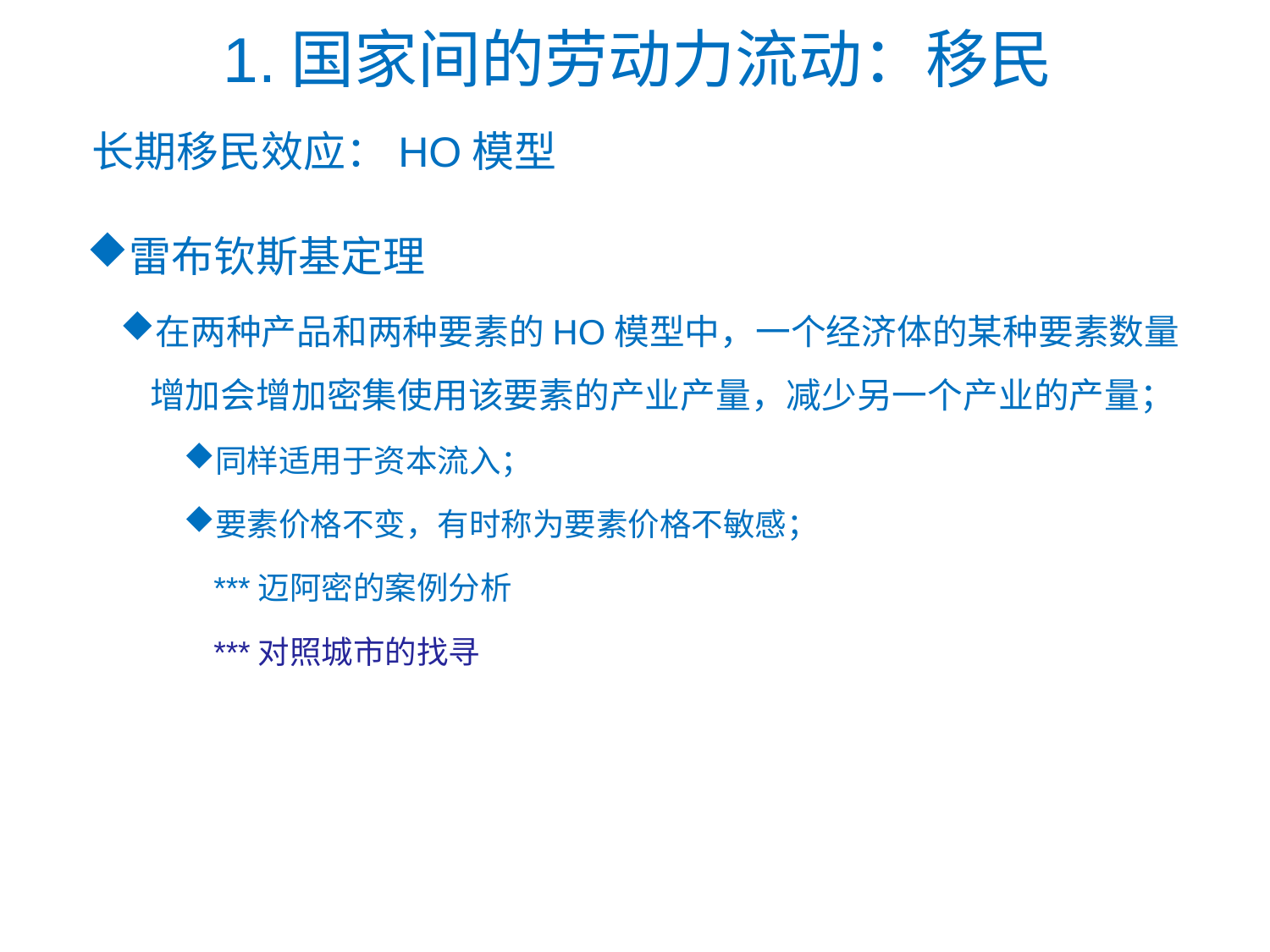

# 1.国家间的劳动力流动：移民
长期移民效应：HO模型
雷布钦斯基定理
在两种产品和两种要素的HO模型中，一个经济体的某种要素数量增加会增加密集使用该要素的产业产量，减少另一个产业的产量；
同样适用于资本流入；
要素价格不变，有时称为要素价格不敏感；
***迈阿密的案例分析
***对照城市的找寻